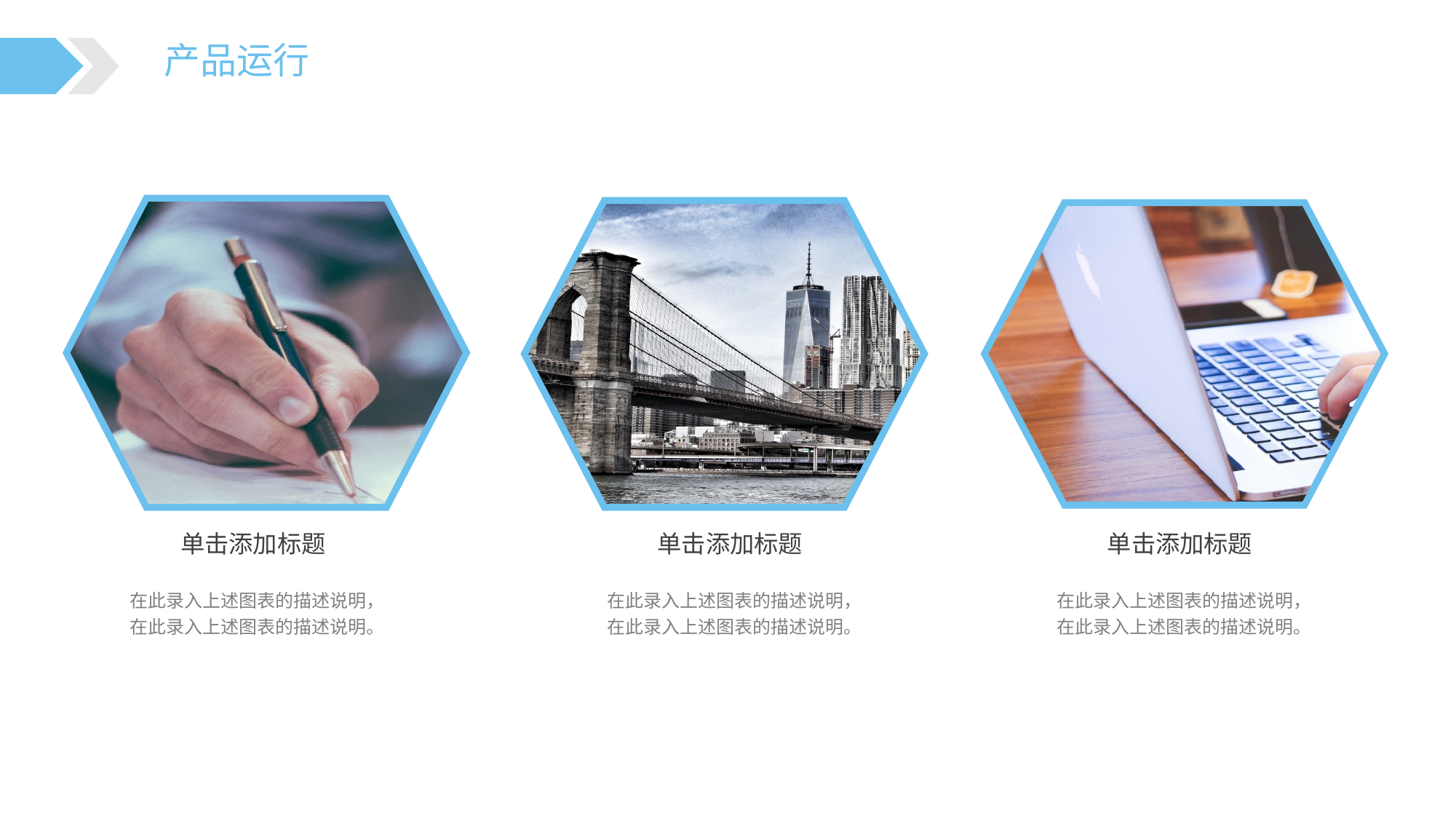

单击添加标题
单击添加标题
单击添加标题
在此录入上述图表的描述说明，在此录入上述图表的描述说明。
在此录入上述图表的描述说明，在此录入上述图表的描述说明。
在此录入上述图表的描述说明，在此录入上述图表的描述说明。